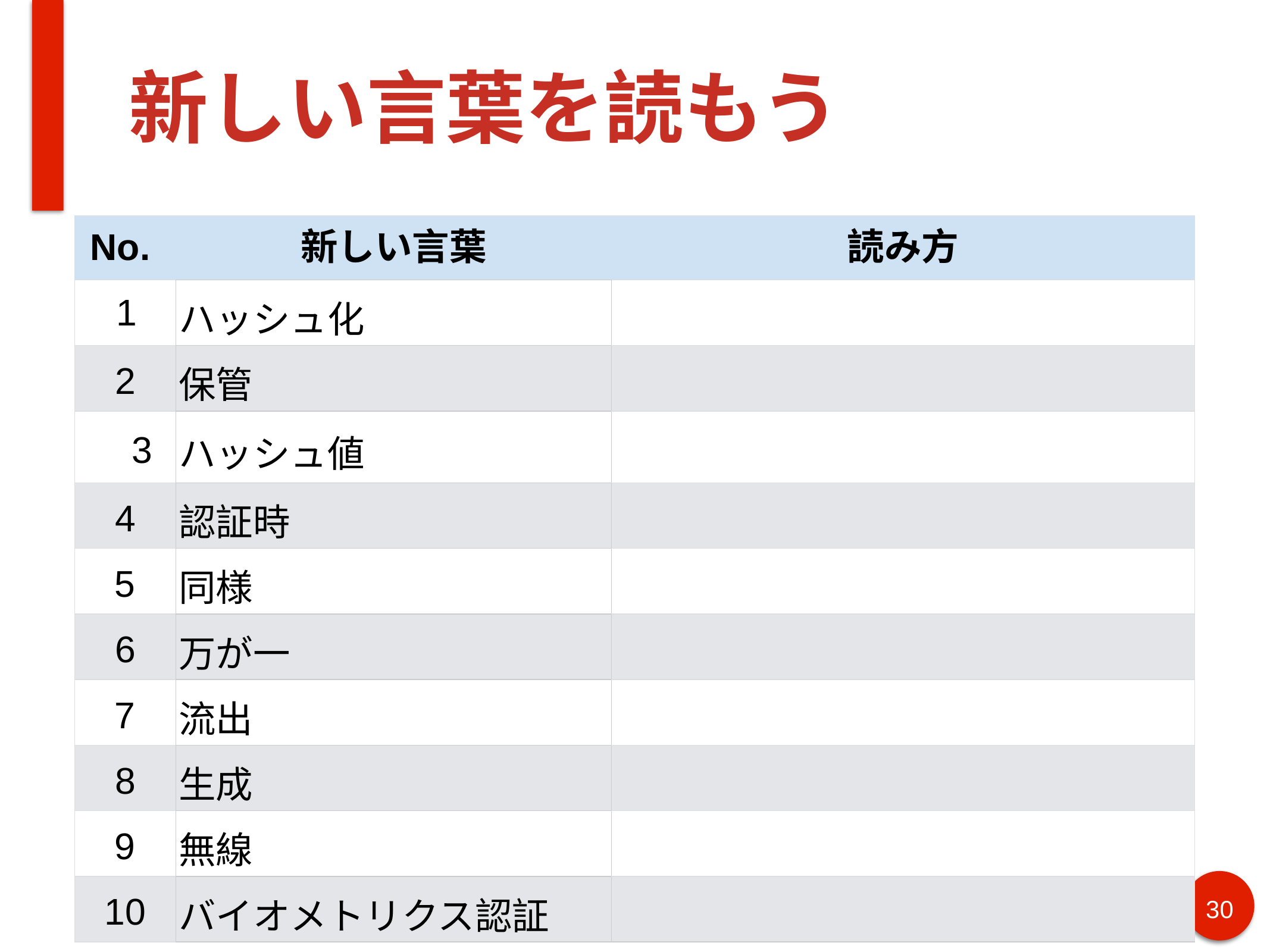

# 新しい言葉を読もう
| No. | 新しい言葉 | 読み方 |
| --- | --- | --- |
| 1 | ハッシュ化 |  |
| 2 | 保管 |  |
| 3 | ハッシュ値 |  |
| 4 | 認証時 |  |
| 5 | 同様 |  |
| 6 | 万が一 |  |
| 7 | 流出 |  |
| 8 | 生成 |  |
| 9 | 無線 |  |
| 10 | バイオメトリクス認証 |  |
30